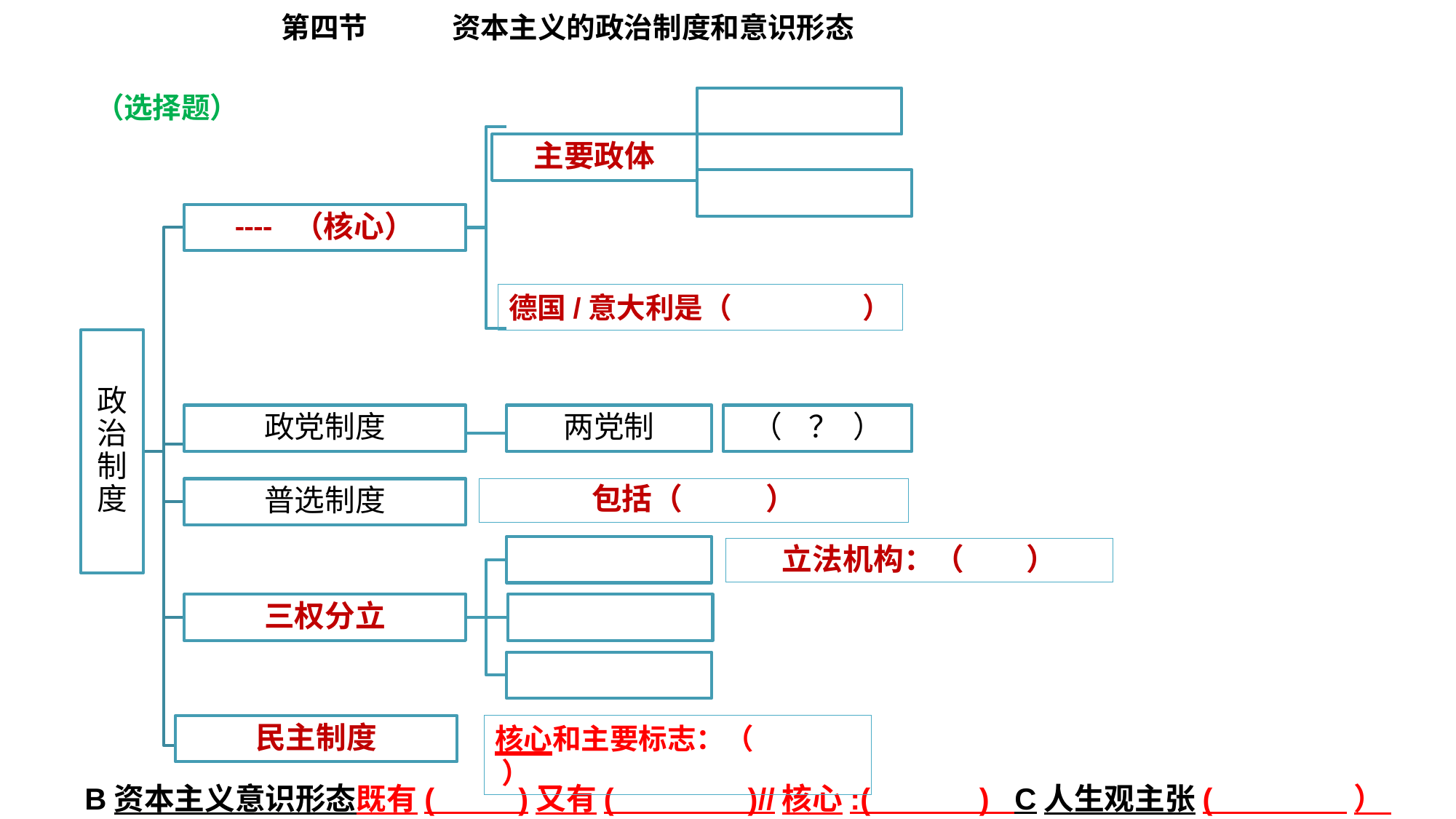

第四节	资本主义的政治制度和意识形态
（选择题）

主要政体

----  （核心）

两党制
政党制度

政治制度

普选制度

三权分立

民主制度
德国/意大利是（                    ）
（    ？  ）
包括（            ）
立法机构：（         ）
核心和主要标志：（              ）
248
B资本主义意识形态既有(          )又有(                )//核心:(             )   C人生观主张(                ）